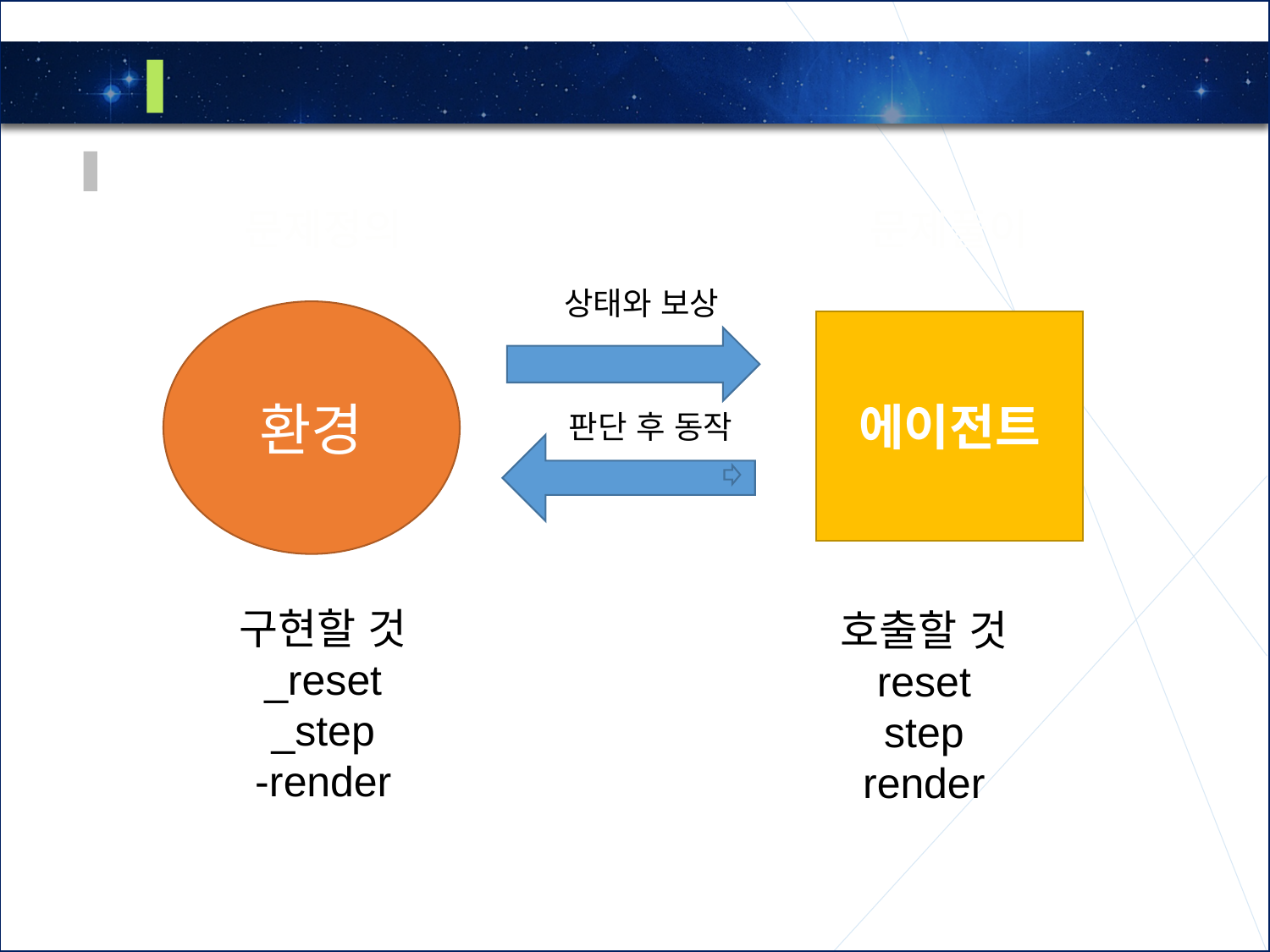

3
OpenAi Gym 환경

문제정의
환경
문제풀이
에이전트
 상태와 보상

 판단 후 동작

구현할 것
_reset
_step
-render
호출할 것
reset
step
render